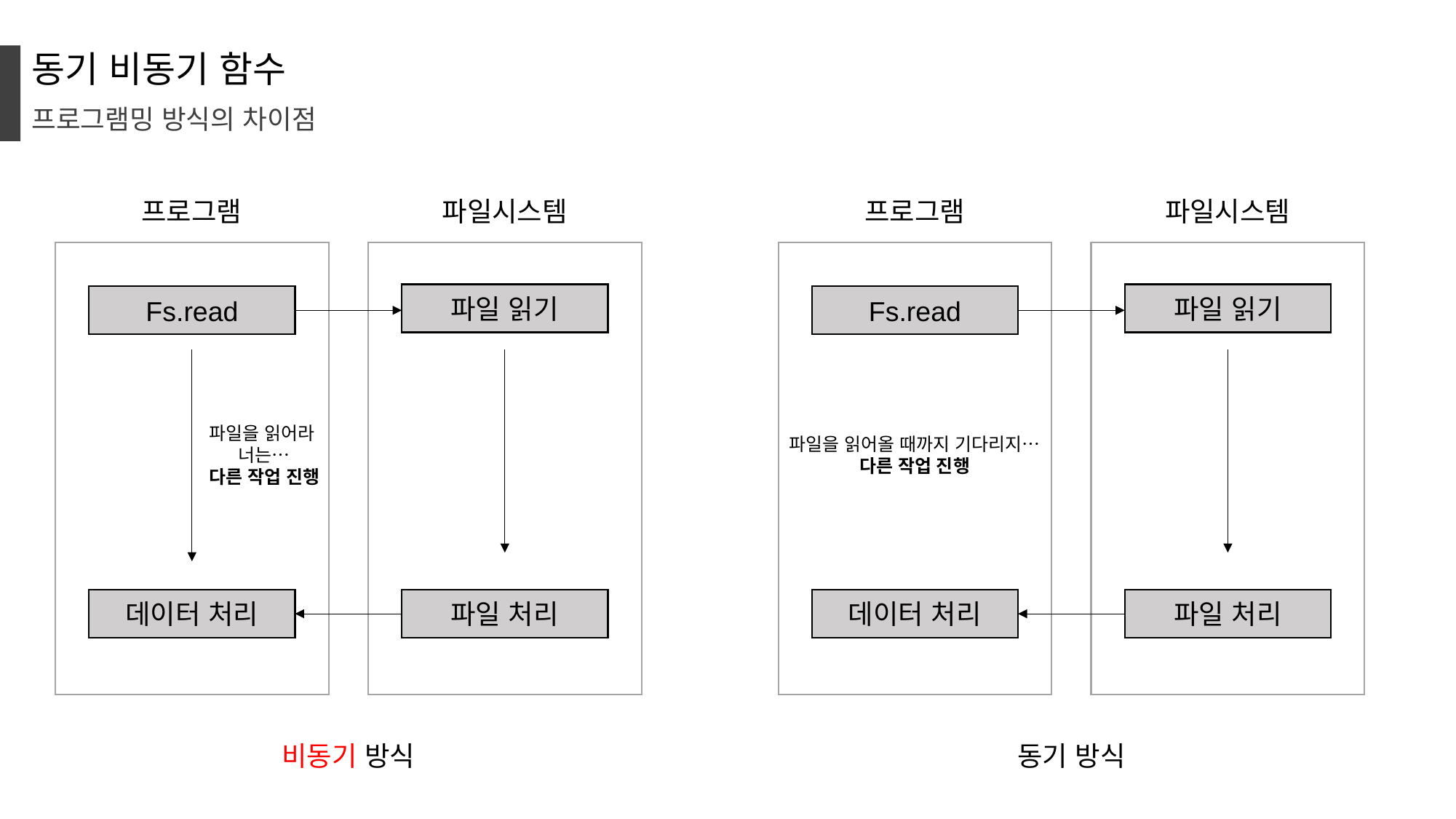

동기 비동기 함수
프로그램밍 방식의 차이점
프로그램
파일시스템
프로그램
파일시스템

파일 읽기
파일 읽기
Fs.read
Fs.read
파일을 읽어라
너는…
다른 작업 진행
파일을 읽어올 때까지 기다리지…
다른 작업 진행
데이터 처리
파일 처리
데이터 처리
파일 처리
비동기 방식
동기 방식